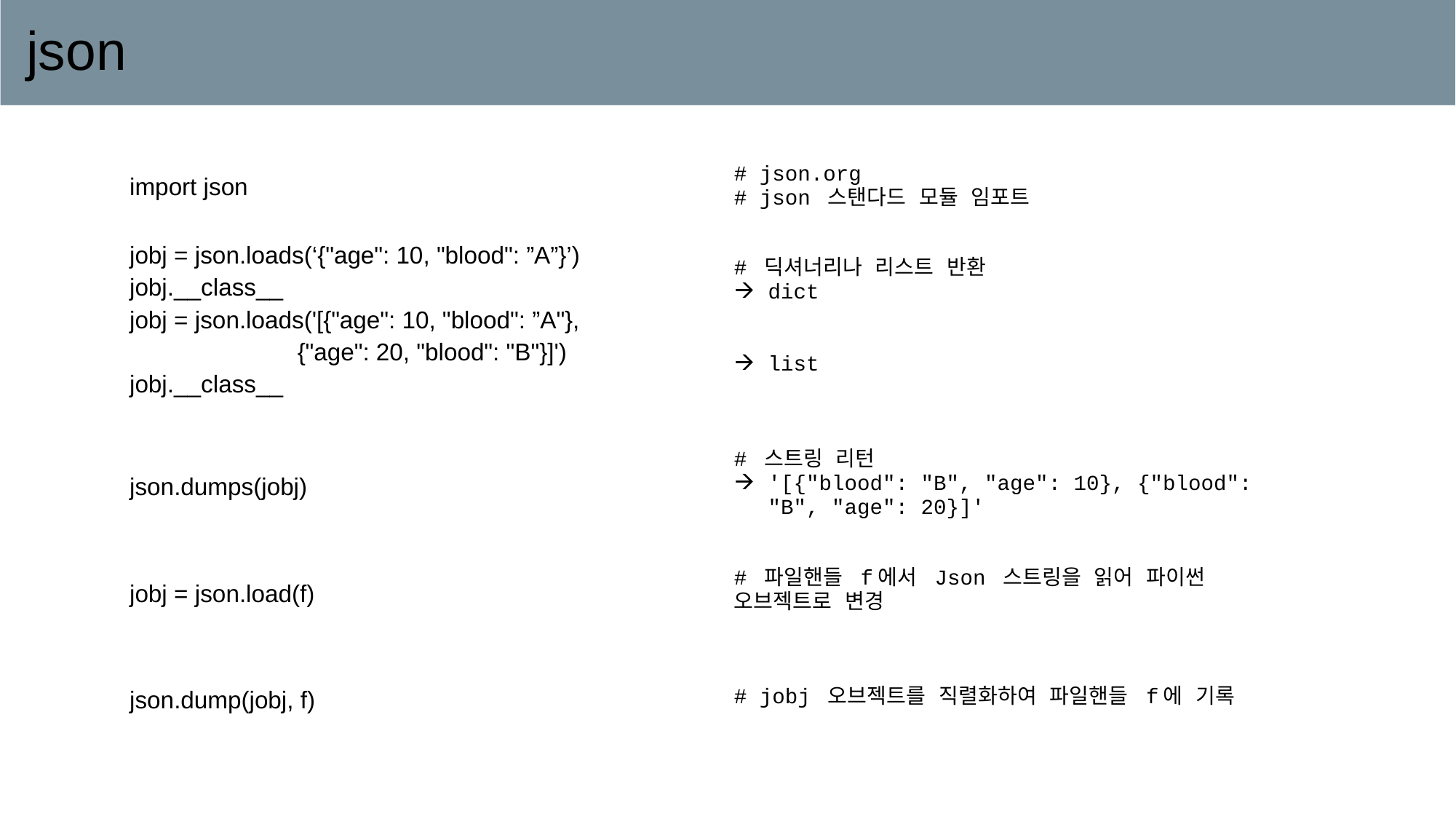

# json
| import json | # json.org # json 스탠다드 모듈 임포트 |
| --- | --- |
| jobj = json.loads(‘{"age": 10, "blood": ”A”}’) jobj.\_\_class\_\_ jobj = json.loads('[{"age": 10, "blood": ”A"}, {"age": 20, "blood": "B"}]') jobj.\_\_class\_\_ | # 딕셔너리나 리스트 반환 dict list |
| json.dumps(jobj) | # 스트링 리턴 '[{"blood": "B", "age": 10}, {"blood": "B", "age": 20}]' |
| --- | --- |
| jobj = json.load(f) | # 파일핸들 f에서 Json 스트링을 읽어 파이썬 오브젝트로 변경 |
| json.dump(jobj, f) | # jobj 오브젝트를 직렬화하여 파일핸들 f에 기록 |